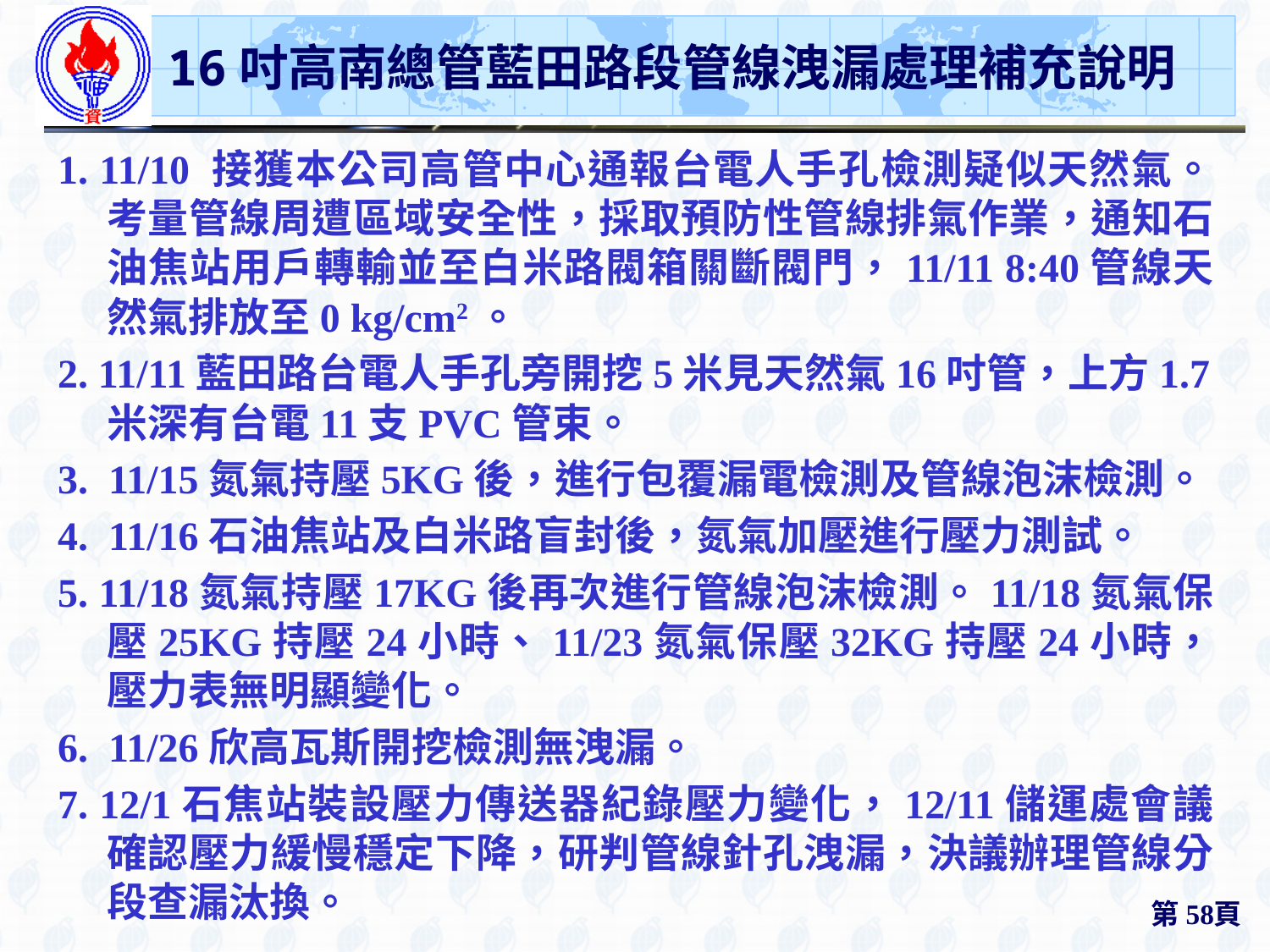

# 16吋高南總管藍田路段管線洩漏處理補充說明
1. 11/10 接獲本公司高管中心通報台電人手孔檢測疑似天然氣。考量管線周遭區域安全性，採取預防性管線排氣作業，通知石油焦站用戶轉輸並至白米路閥箱關斷閥門，11/11 8:40管線天然氣排放至0 kg/cm2。
2. 11/11藍田路台電人手孔旁開挖5米見天然氣16吋管，上方1.7米深有台電11支PVC管束。
3.  11/15氮氣持壓5KG後，進行包覆漏電檢測及管線泡沫檢測。
4.  11/16石油焦站及白米路盲封後，氮氣加壓進行壓力測試。
5. 11/18氮氣持壓17KG後再次進行管線泡沫檢測。11/18氮氣保壓25KG持壓24小時、11/23氮氣保壓32KG持壓24小時，壓力表無明顯變化。
6.  11/26欣高瓦斯開挖檢測無洩漏。
7. 12/1石焦站裝設壓力傳送器紀錄壓力變化，12/11儲運處會議確認壓力緩慢穩定下降，研判管線針孔洩漏，決議辦理管線分段查漏汰換。

第58頁